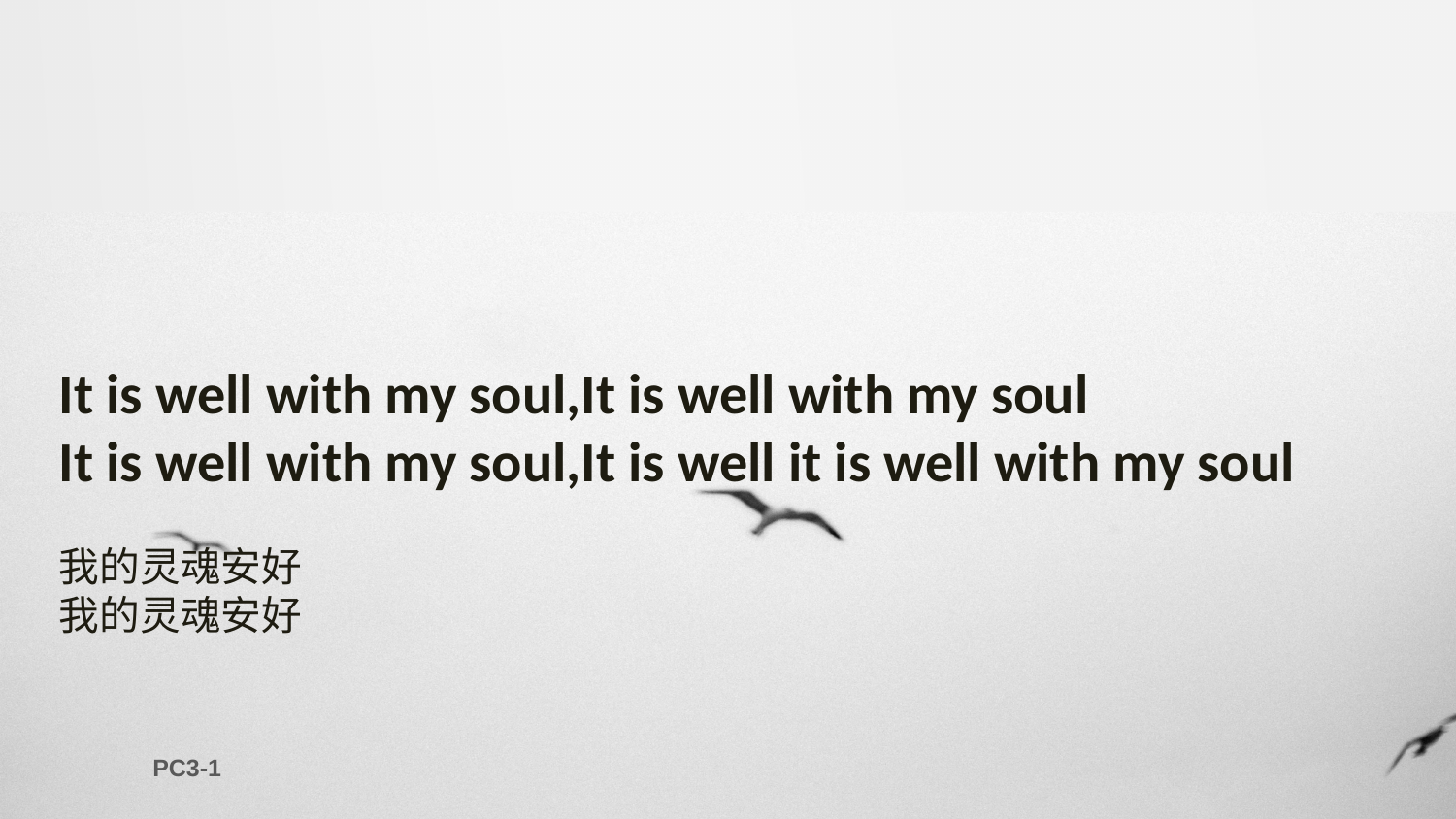

It is well with my soul,It is well with my soul
It is well with my soul,It is well it is well with my soul

我的灵魂安好
我的灵魂安好
PC3-1